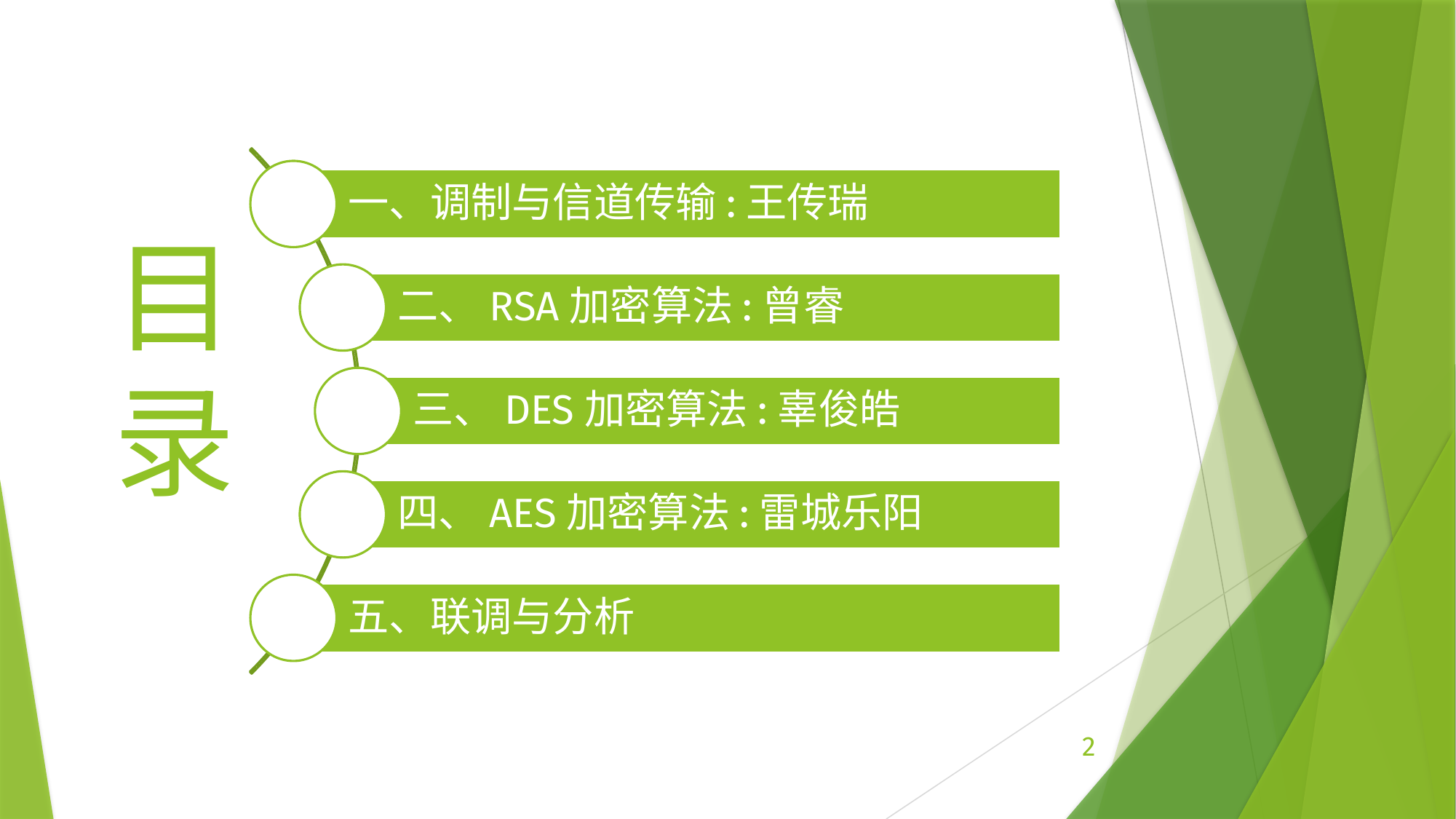

一、调制与信道传输:王传瑞
二、RSA加密算法:曾睿
三、DES加密算法:辜俊皓
四、AES加密算法:雷城乐阳
五、联调与分析
目
录
2